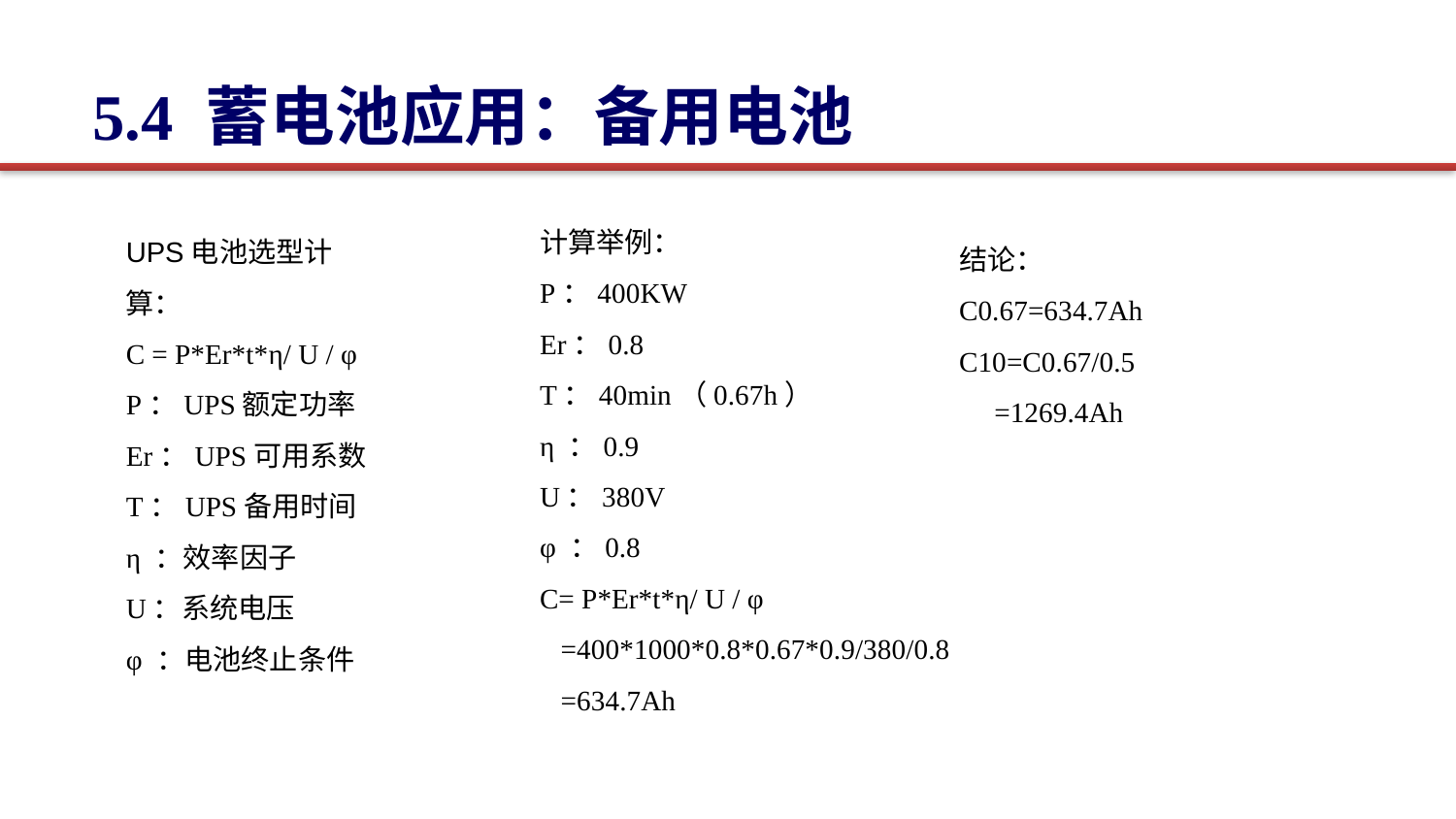

5.4 蓄电池应用：备用电池

UPS电池选型计算：
C = P*Er*t*η/ U / φ
P：UPS额定功率
Er：UPS可用系数
T：UPS备用时间
η ：效率因子
U：系统电压
φ ：电池终止条件
计算举例：
P：400KW
Er：0.8
T：40min（0.67h）
η ：0.9
U：380V
φ ：0.8
C= P*Er*t*η/ U / φ
   =400*1000*0.8*0.67*0.9/380/0.8
   =634.7Ah
结论：
C0.67=634.7Ah
C10=C0.67/0.5
     =1269.4Ah